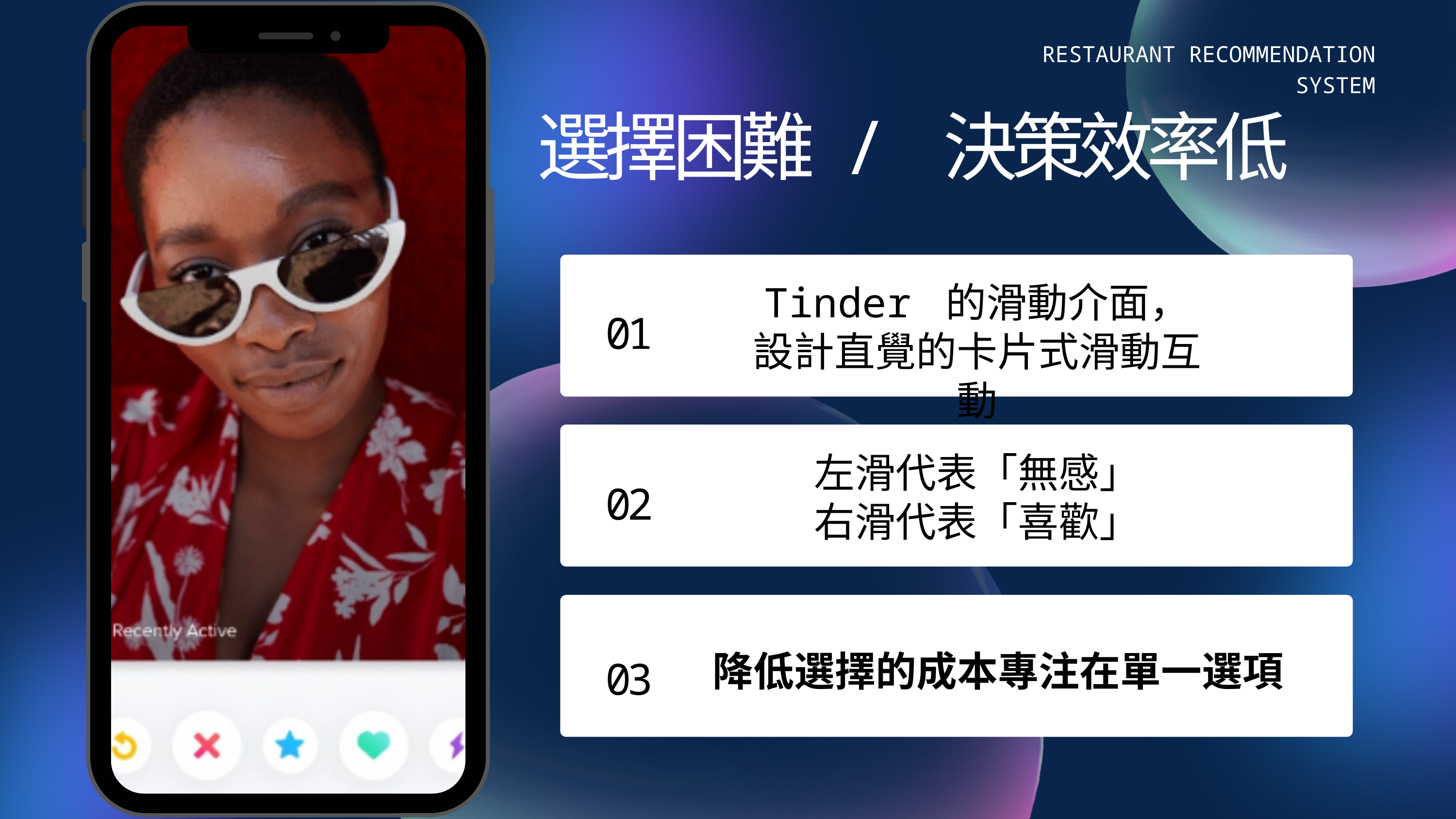

RESTAURANT RECOMMENDATION SYSTEM
選擇困難 / 決策效率低

Tinder 的滑動介面，
設計直覺的卡片式滑動互動
01

左滑代表「無感」
右滑代表「喜歡」
02

03
降低選擇的成本專注在單一選項